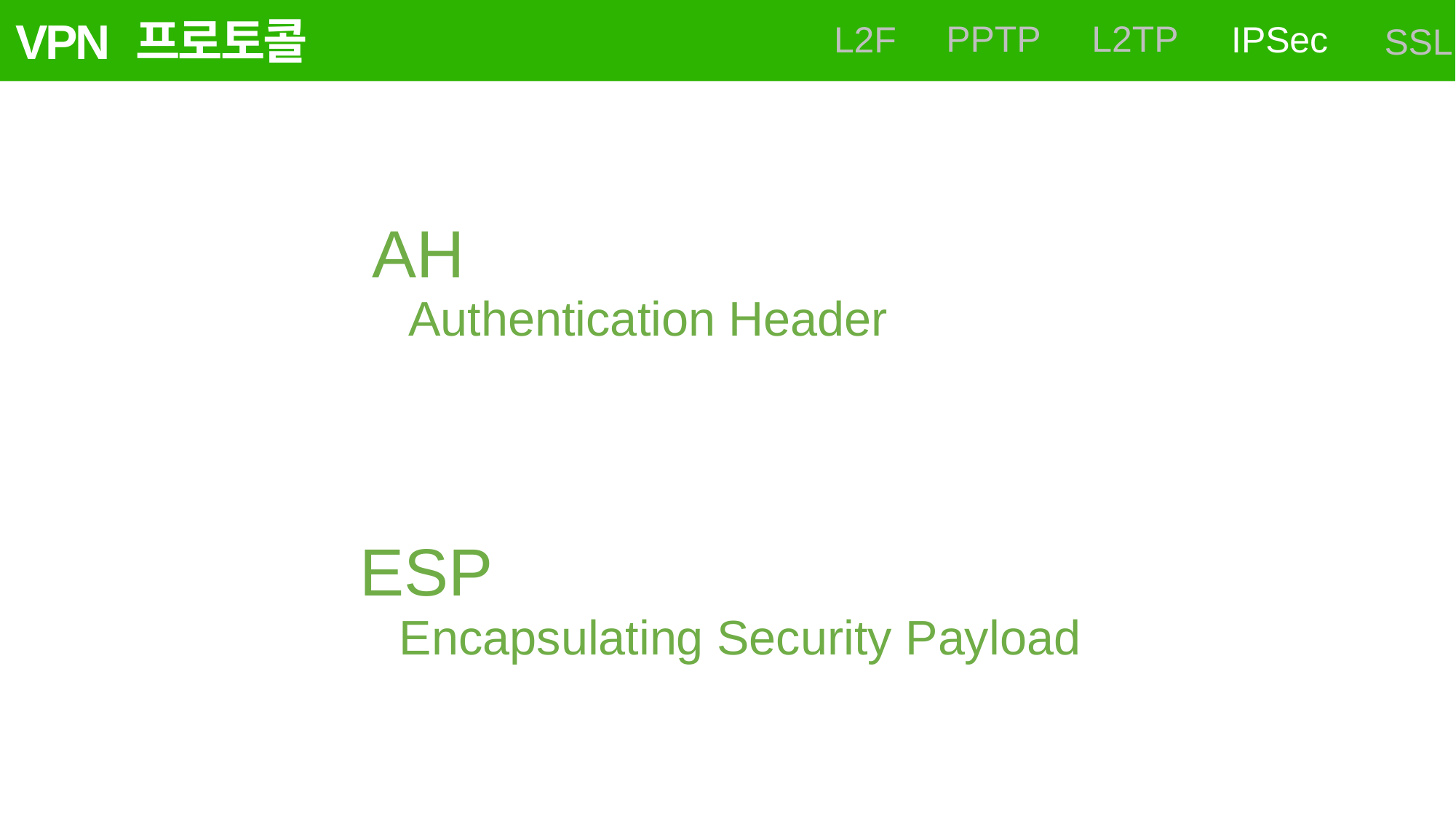

VPN 프로토콜
PPTP
L2TP
L2F
IPSec
SSL
AH
Authentication Header
ESP
Encapsulating Security Payload